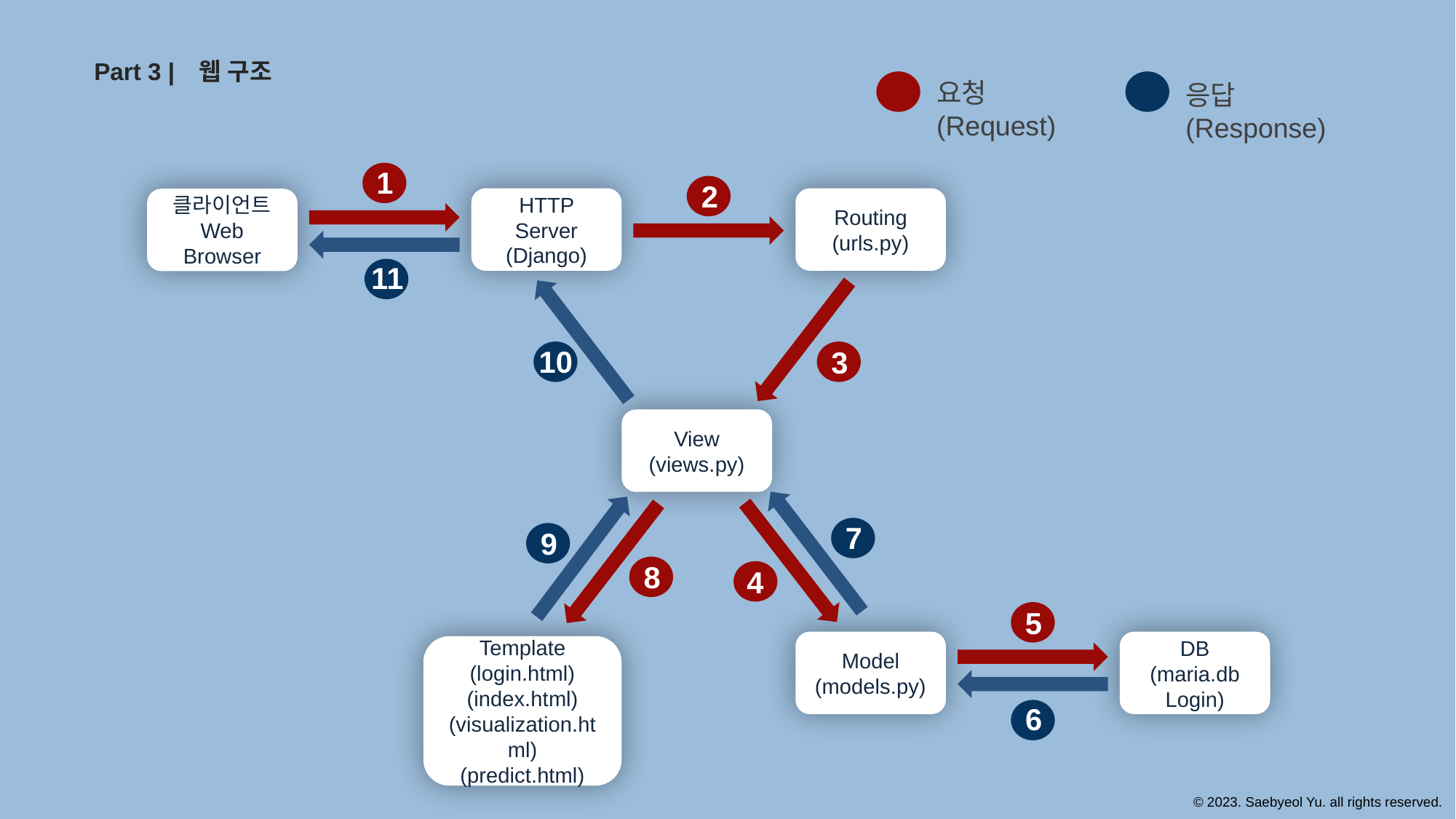

Part 3 |
웹 구조
요청(Request)

응답(Response)
1

2

Routing
(urls.py)
HTTP Server
(Django)
클라이언트
Web Browser

11

10
3

View
(views.py)
7

9

8

4

5

DB
(maria.db
Login)
Model
(models.py)
Template
(login.html)
(index.html)
(visualization.html)
(predict.html)

6